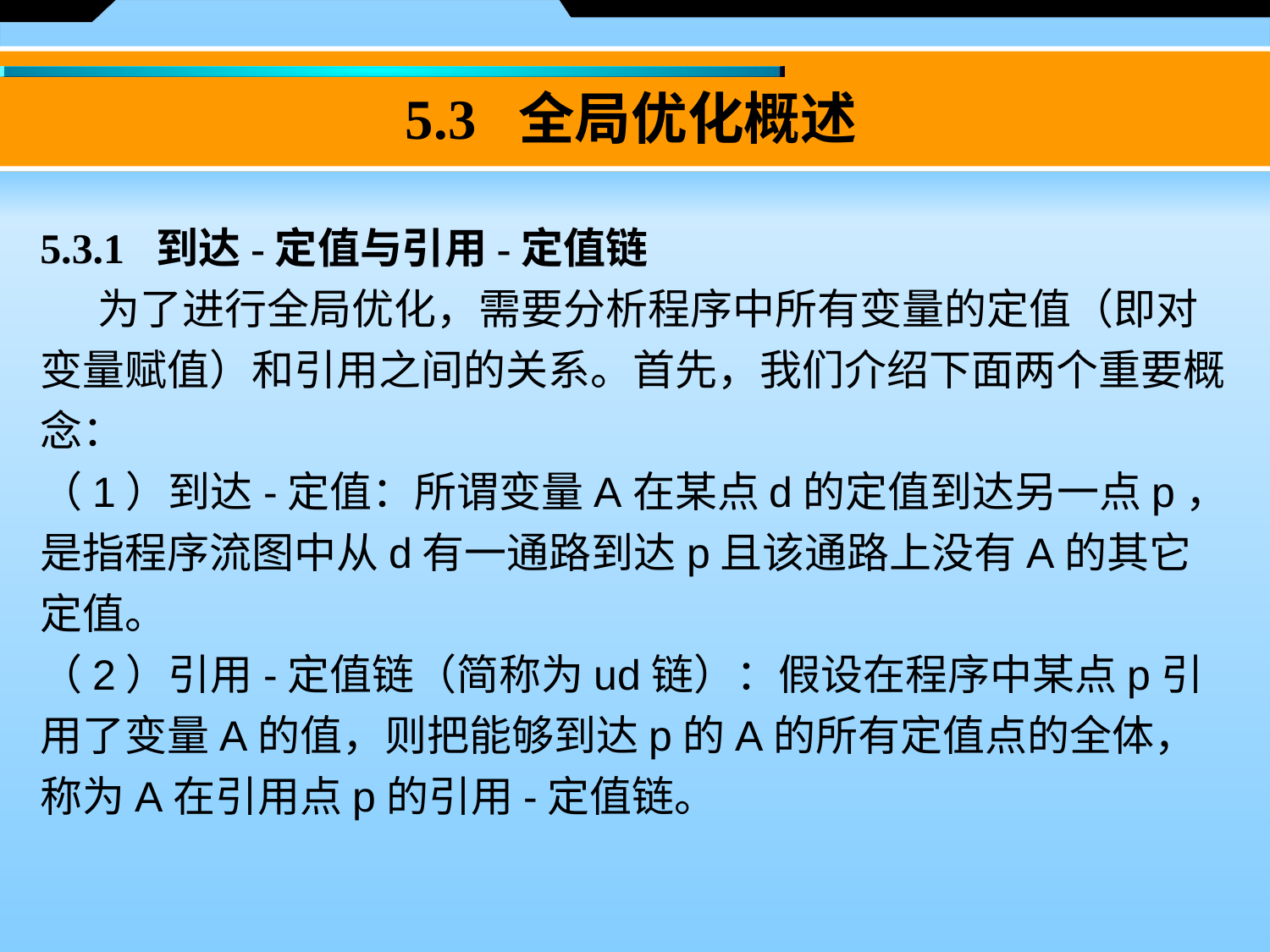

5.3  全局优化概述

5.3.1  到达-定值与引用-定值链
     为了进行全局优化，需要分析程序中所有变量的定值（即对变量赋值）和引用之间的关系。首先，我们介绍下面两个重要概念：
（1）到达-定值：所谓变量A在某点d的定值到达另一点p，是指程序流图中从d有一通路到达p且该通路上没有A的其它定值。
（2）引用-定值链（简称为ud链）：假设在程序中某点p引用了变量A的值，则把能够到达p的A的所有定值点的全体，称为A在引用点p的引用-定值链。